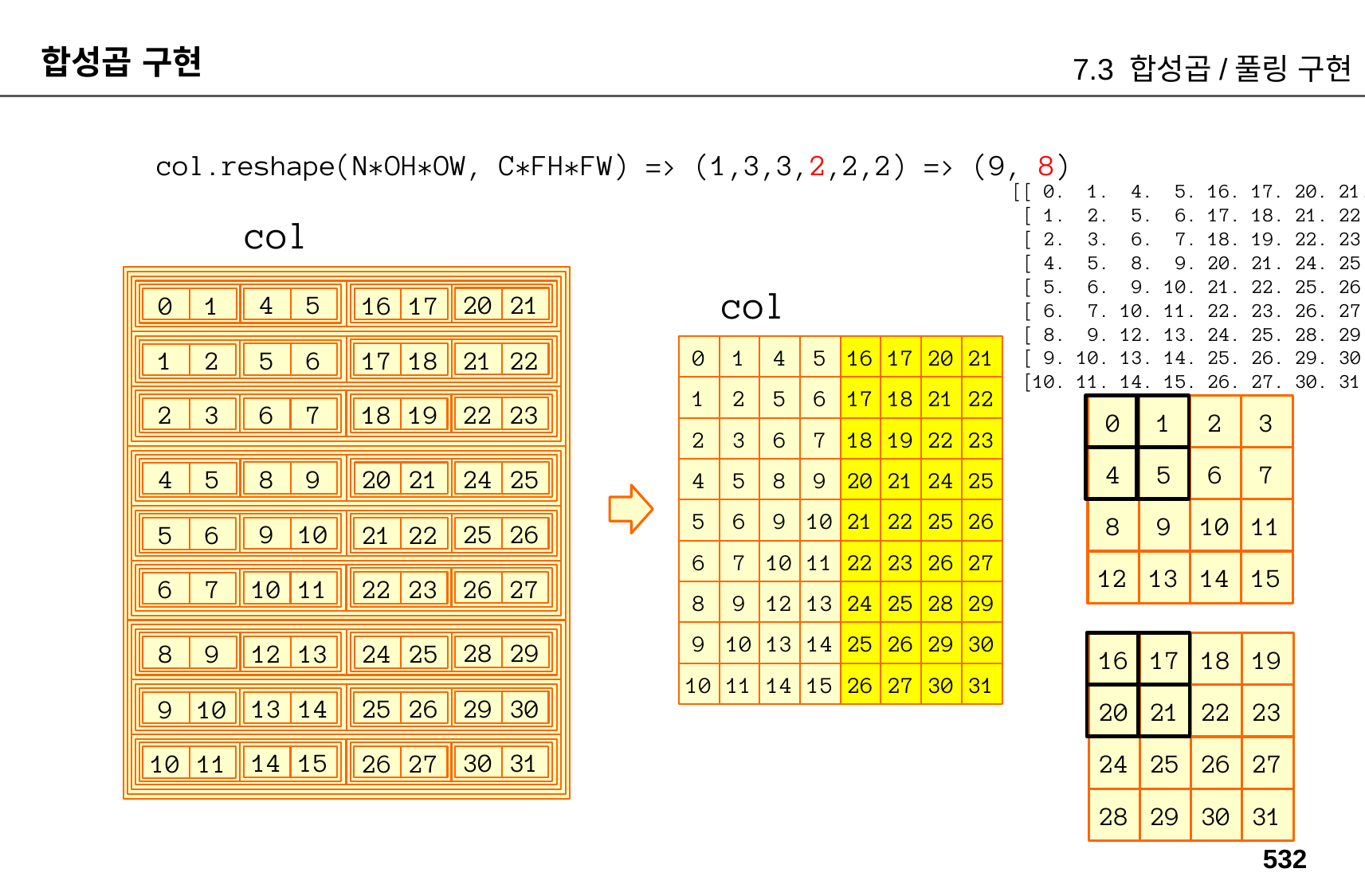

합성곱 구현
7.3 합성곱/풀링 구현
col.reshape(N*OH*OW, C*FH*FW) => (1,3,3,2,2,2) => (9, 8)
[[ 0.  1.  4.  5. 16. 17. 20. 21.]
 [ 1.  2.  5.  6. 17. 18. 21. 22.]
 [ 2.  3.  6.  7. 18. 19. 22. 23.]
 [ 4.  5.  8.  9. 20. 21. 24. 25.]
 [ 5.  6.  9. 10. 21. 22. 25. 26.]
 [ 6.  7. 10. 11. 22. 23. 26. 27.]
 [ 8.  9. 12. 13. 24. 25. 28. 29.]
 [ 9. 10. 13. 14. 25. 26. 29. 30.]
 [10. 11. 14. 15. 26. 27. 30. 31.]]
col

col

20
21
4
5
16
17
0
1

0
1
4
5
16
17
20
21

21
22
5
6
17
18
1
2
1
2
5
6
17
18
21
22

0
1
2
3
22
23
6
7
18
19
2
3
2
3
6
7
18
19
22
23

4
5
6
7

4
5
8
9
20
21
24
25
24
25
8
9
20
21
4
5

8
9
10
11
5
6
9
10
21
22
25
26

25
26
9
10
21
22
5
6
6
7
10
11
22
23
26
27
12
13
14
15

26
27
10
11
22
23
6
7
8
9
12
13
24
25
28
29

9
10
13
14
25
26
29
30

16
17
18
19
28
29
12
13
24
25
8
9
10
11
14
15
26
27
30
31

20
21
22
23
26

29
30
13
14
25
26
9
10

24
25
26
27

30
31
14
15
26
27
10
11
28
29
30
31